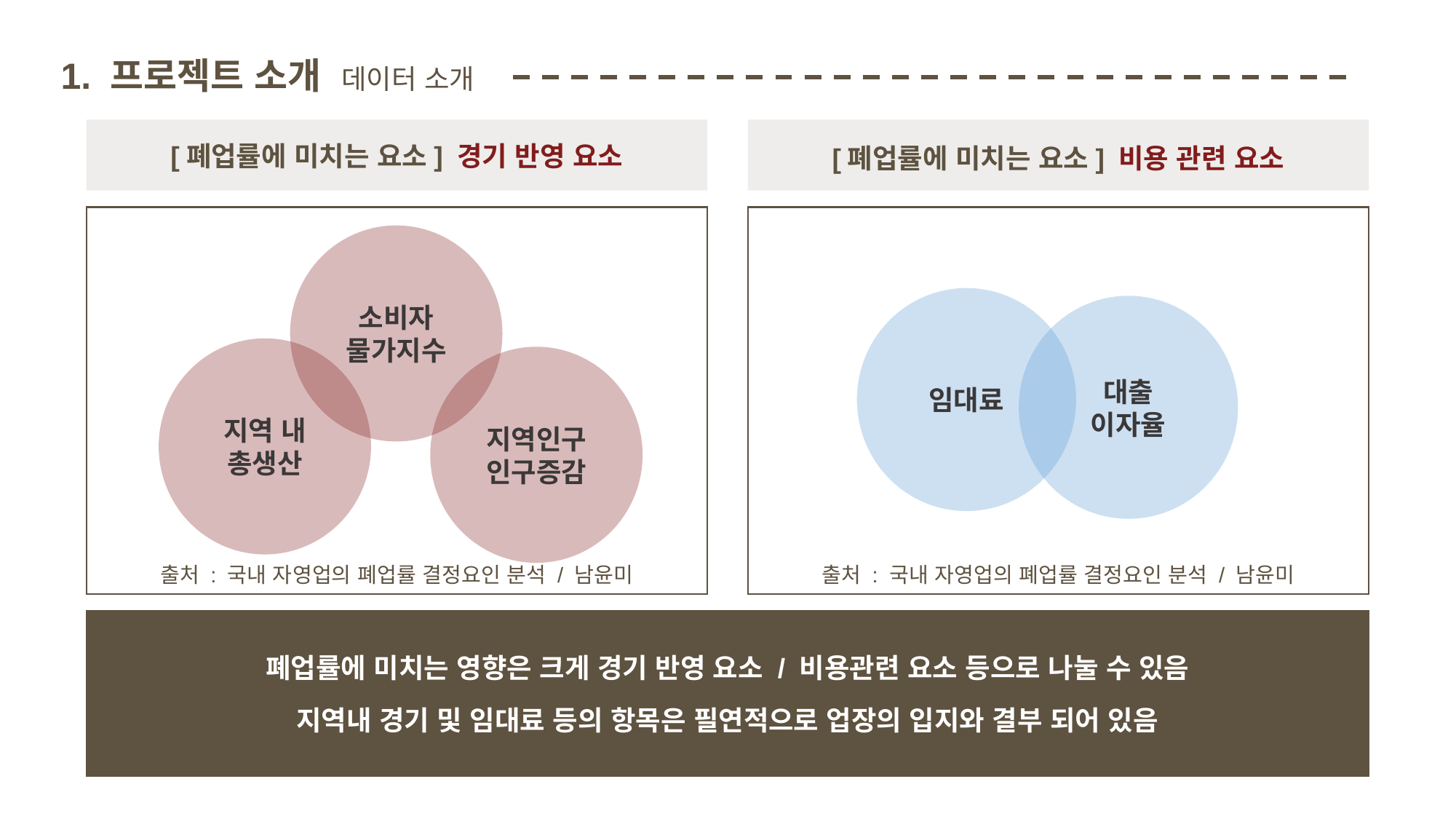

1. 프로젝트 소개  데이터 소개

[폐업률에 미치는 요소] 경기 반영 요소
[폐업률에 미치는 요소] 비용 관련 요소

소비자
물가지수
임대료
대출
이자율
지역 내
총생산
지역인구
인구증감
출처 : 국내 자영업의 폐업률 결정요인 분석 / 남윤미
출처 : 국내 자영업의 폐업률 결정요인 분석 / 남윤미

폐업률에 미치는 영향은 크게 경기 반영 요소 / 비용관련 요소 등으로 나눌 수 있음
지역내 경기 및 임대료 등의 항목은 필연적으로 업장의 입지와 결부 되어 있음
폐업률에 미치는 요소